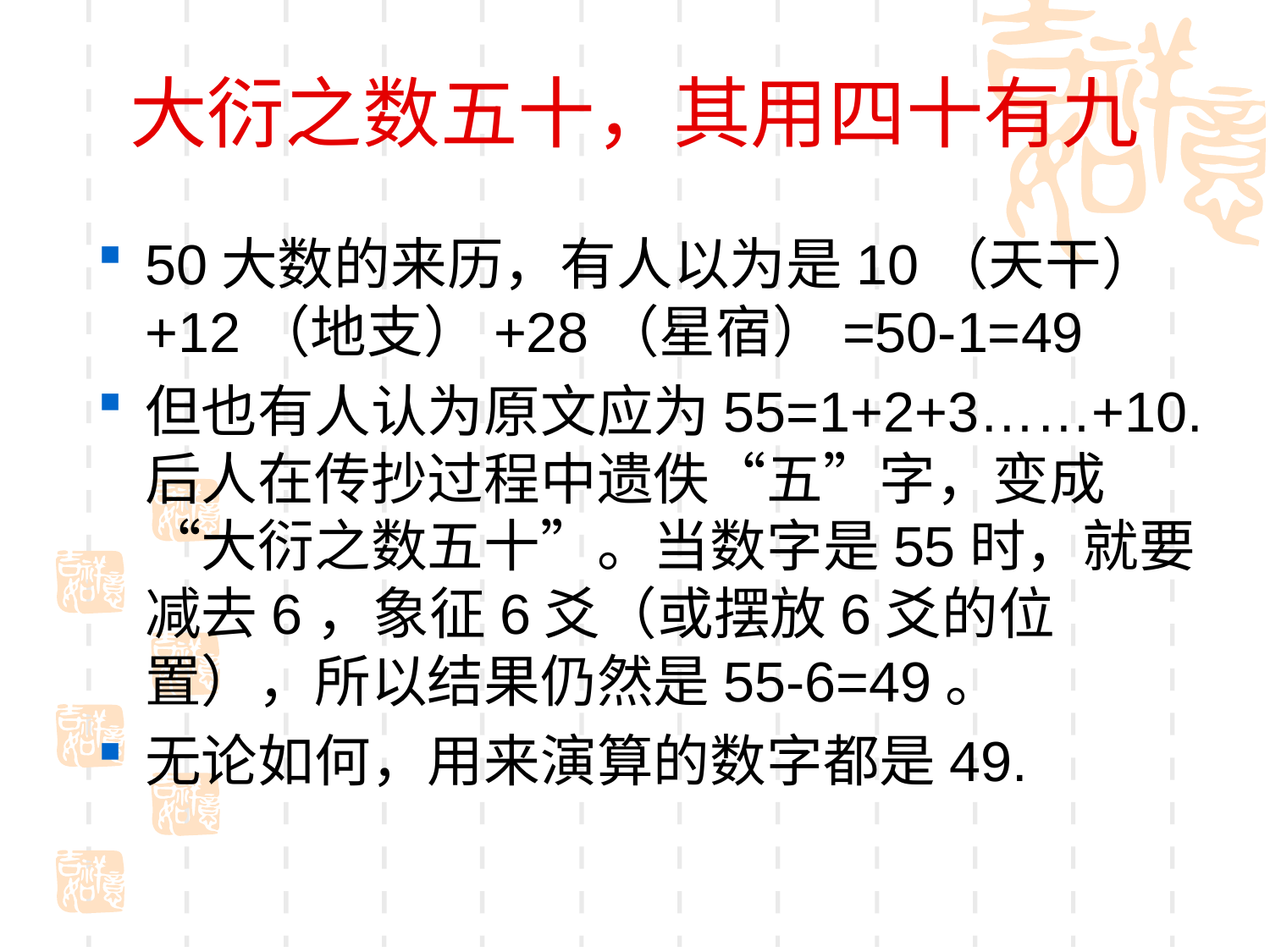

# 大衍之数五十，其用四十有九
50大数的来历，有人以为是10（天干）+12（地支）+28（星宿）=50-1=49
但也有人认为原文应为55=1+2+3……+10.后人在传抄过程中遗佚“五”字，变成“大衍之数五十”。当数字是55时，就要减去6，象征6爻（或摆放6爻的位置），所以结果仍然是55-6=49。
无论如何，用来演算的数字都是49.